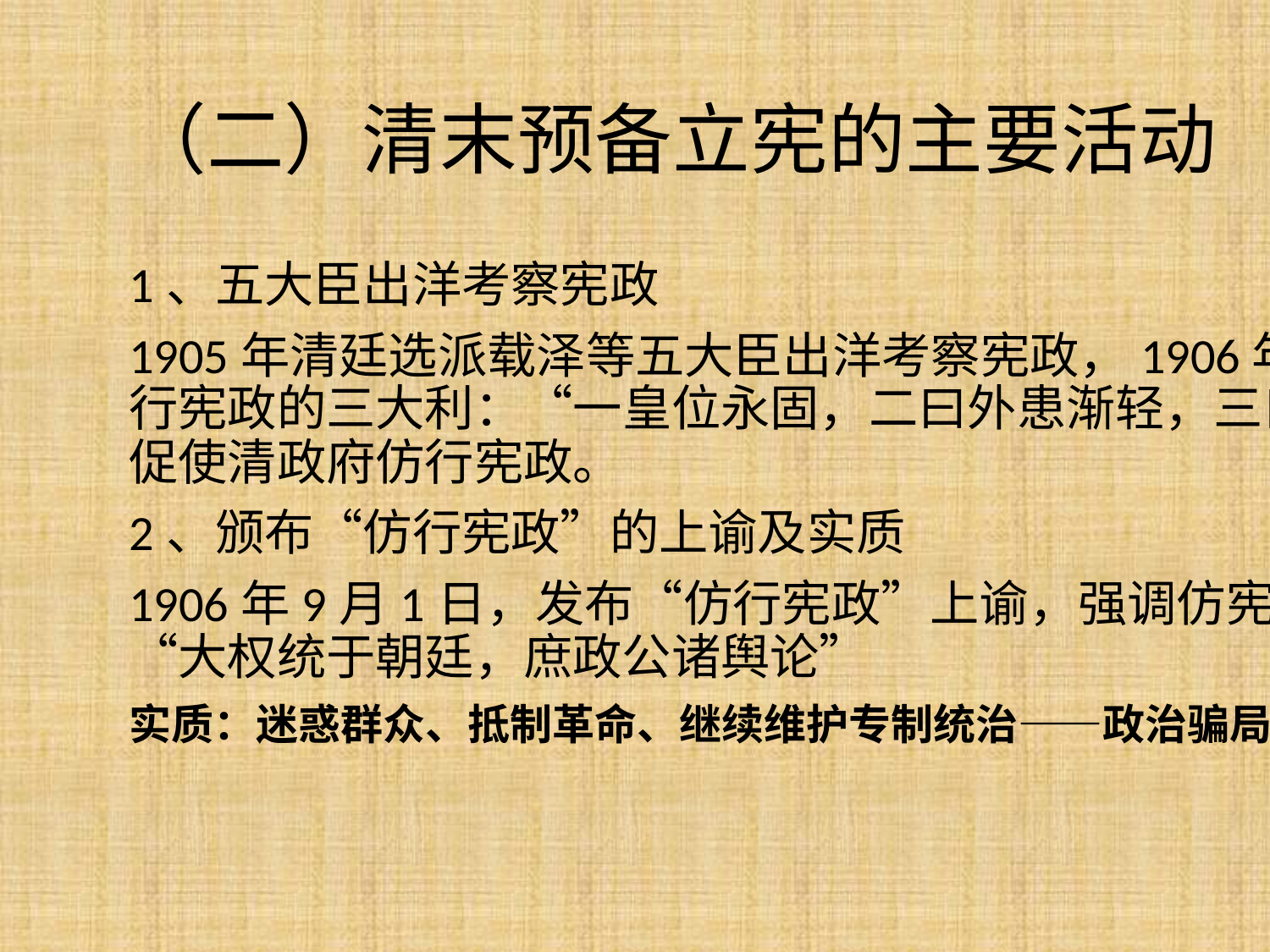

# （二）清末预备立宪的主要活动
1、五大臣出洋考察宪政
1905年清廷选派载泽等五大臣出洋考察宪政，1906年回国上奏实行宪政的三大利：“一皇位永固，二曰外患渐轻，三曰内乱可弭”。促使清政府仿行宪政。
2、颁布“仿行宪政”的上谕及实质
1906年9月1日，发布“仿行宪政”上谕，强调仿宪的原则是“大权统于朝廷，庶政公诸舆论”
实质：迷惑群众、抵制革命、继续维护专制统治——政治骗局